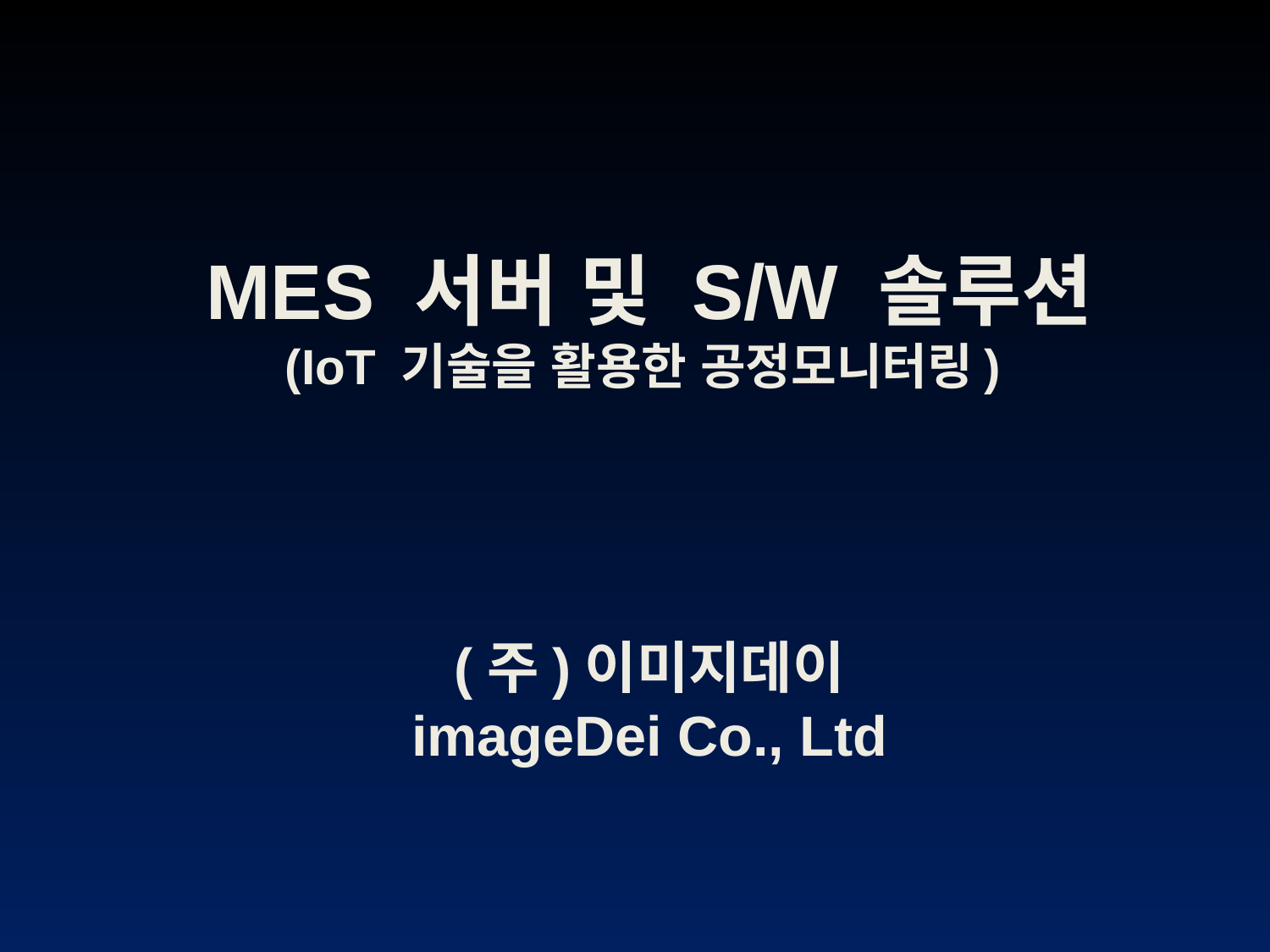

MES 서버 및 S/W 솔루션
(IoT 기술을 활용한 공정모니터링)
(주)이미지데이
imageDei Co., Ltd